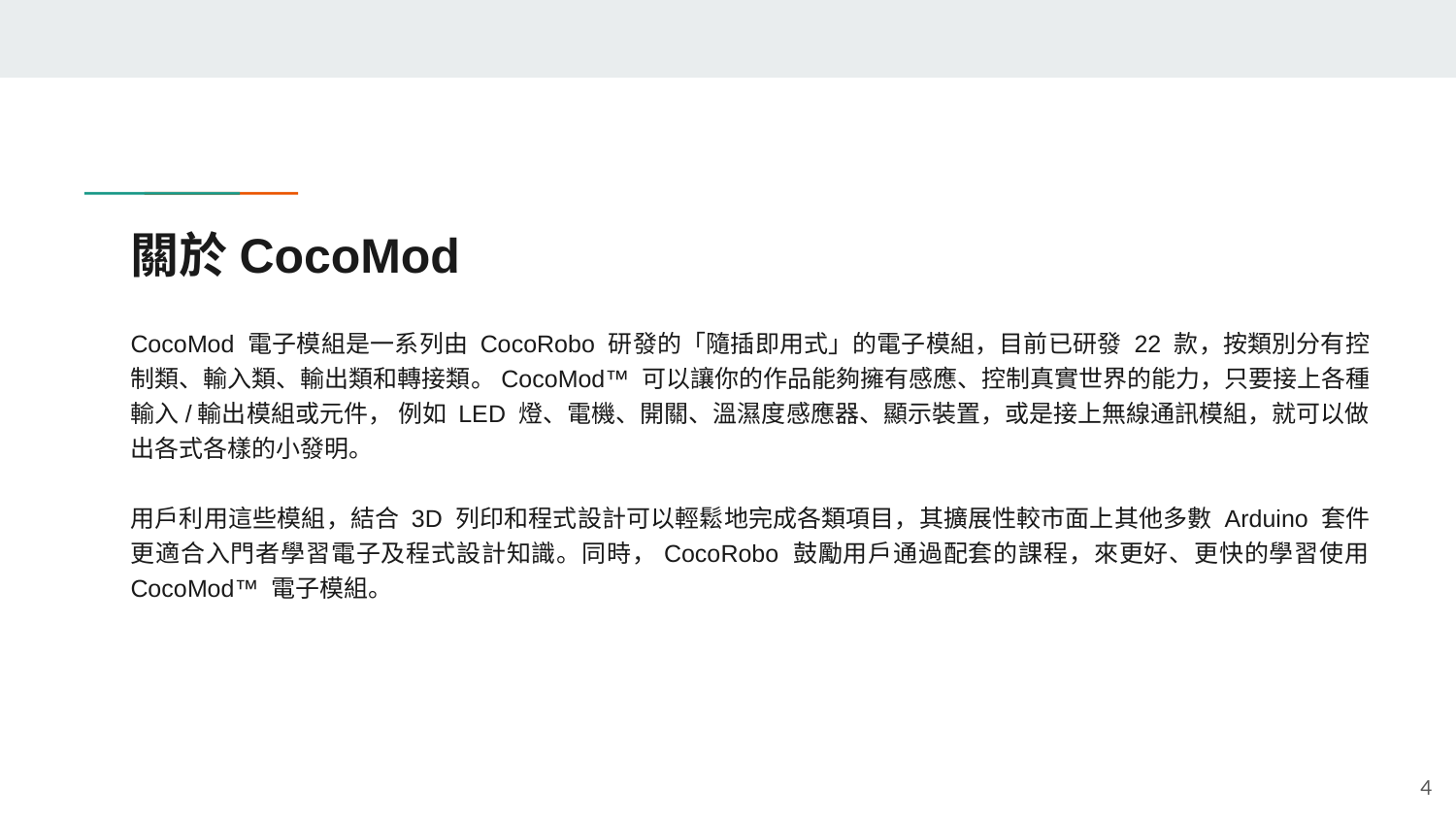

# 關於CocoMod
CocoMod 電子模組是一系列由 CocoRobo 研發的「隨插即用式」的電子模組，目前已研發 22 款，按類別分有控制類、輸入類、輸出類和轉接類。CocoMod™ 可以讓你的作品能夠擁有感應、控制真實世界的能力，只要接上各種輸入/輸出模組或元件， 例如 LED 燈、電機、開關、溫濕度感應器、顯示裝置，或是接上無線通訊模組，就可以做出各式各樣的小發明。

用戶利用這些模組，結合 3D 列印和程式設計可以輕鬆地完成各類項目，其擴展性較市面上其他多數 Arduino 套件更適合入門者學習電子及程式設計知識。同時，CocoRobo 鼓勵用戶通過配套的課程，來更好、更快的學習使用 CocoMod™ 電子模組。
4